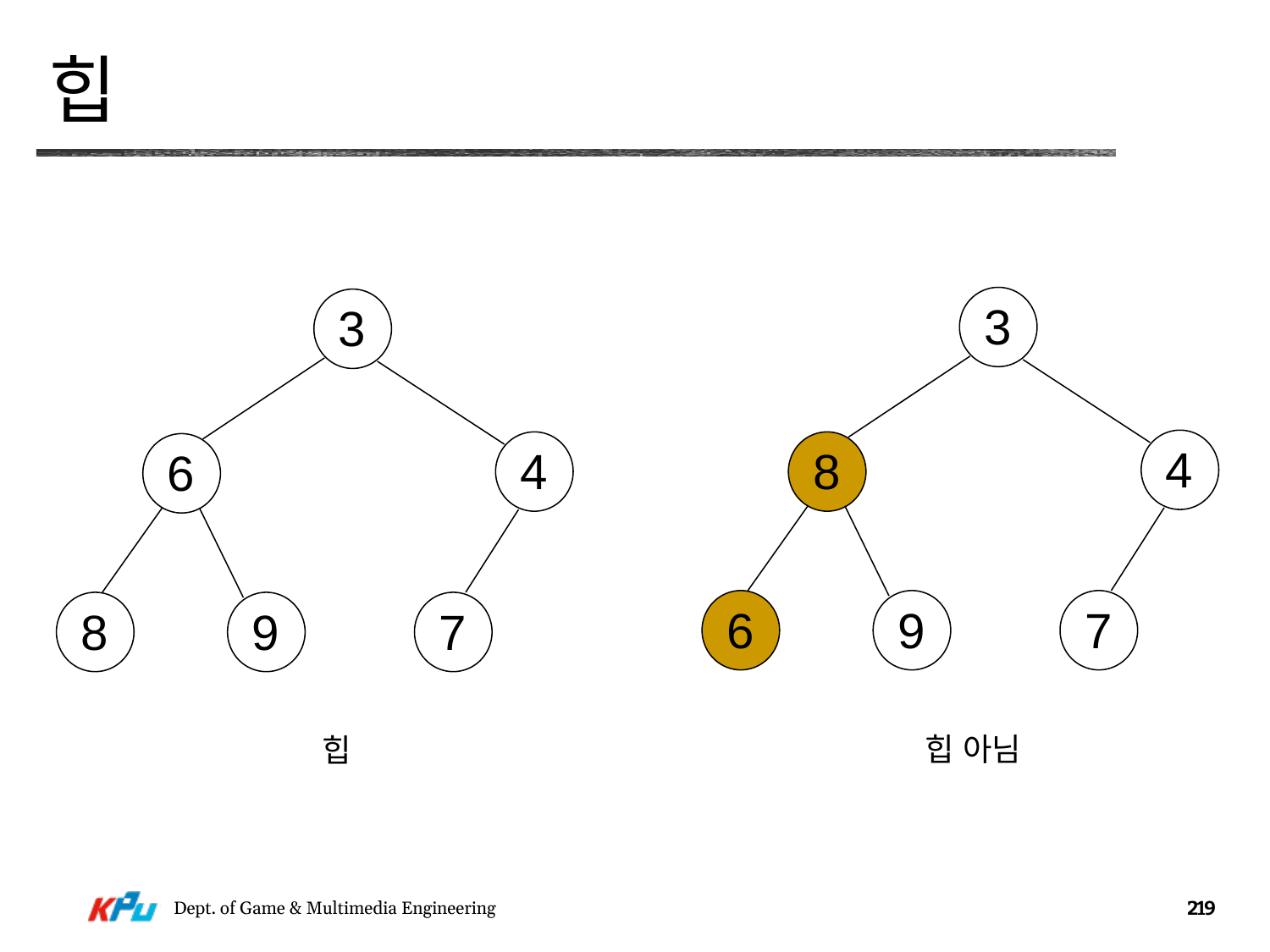

# 힙

3

4
8

6
9
7

3

4
6

8
9
7

힙 아님
힙
Dept. of Game & Multimedia Engineering
219